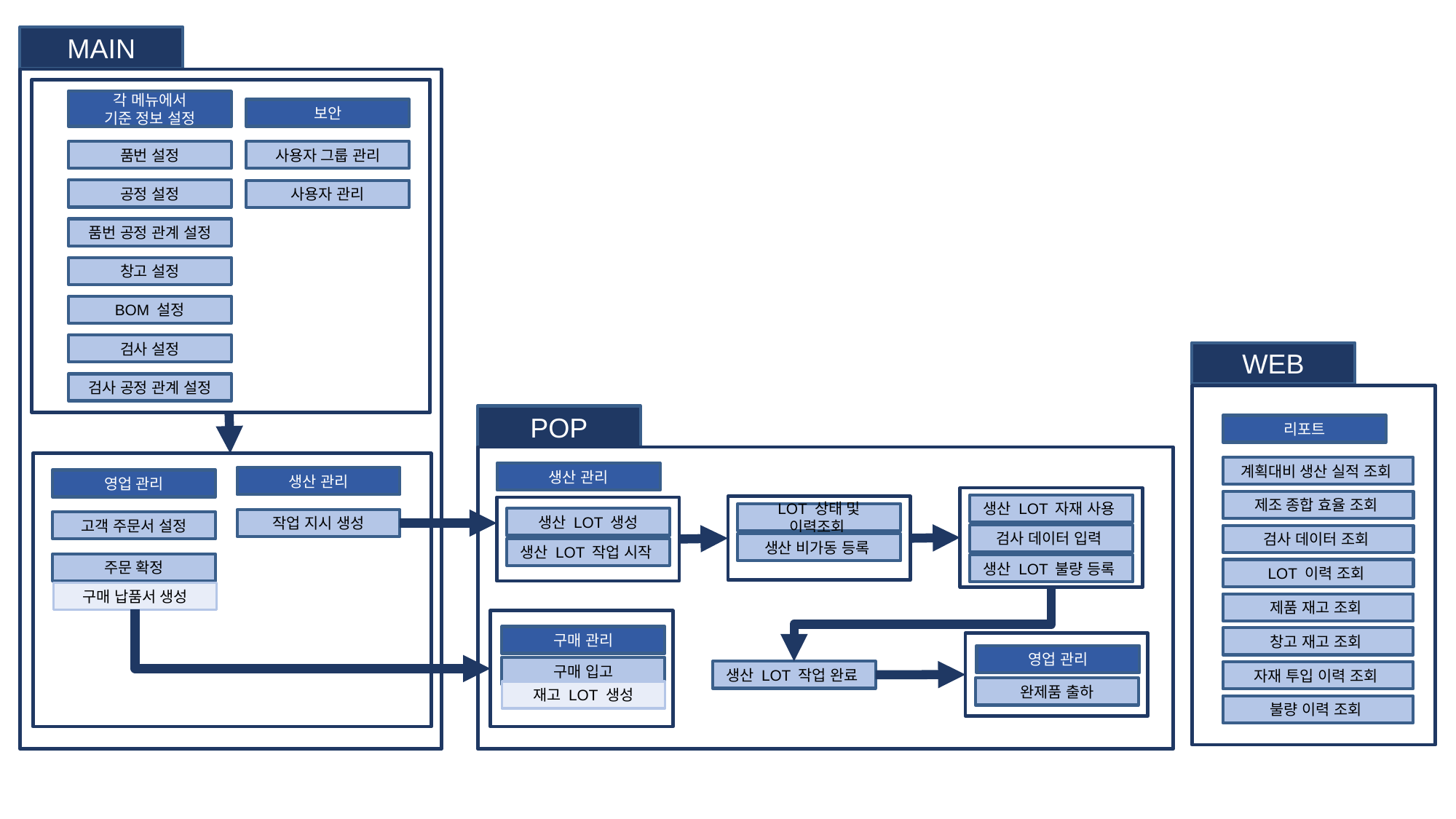

MAIN

각 메뉴에서
기준 정보 설정
보안
품번 설정
사용자 그룹 관리
공정 설정
사용자 관리
품번 공정 관계 설정
창고 설정
BOM 설정
검사 설정
WEB
검사 공정 관계 설정

POP
리포트

계획대비 생산 실적 조회
생산 관리
생산 관리
영업 관리

제조 종합 효율 조회
생산 LOT 자재 사용

LOT 상태 및 이력조회
생산 LOT 생성
작업 지시 생성
고객 주문서 설정
검사 데이터 입력
검사 데이터 조회
생산 비가동 등록
생산 LOT 작업 시작
주문 확정
생산 LOT 불량 등록
LOT 이력 조회
구매 납품서 생성
제품 재고 조회

구매 관리
창고 재고 조회

영업 관리
구매 입고
생산 LOT 작업 완료
자재 투입 이력 조회
완제품 출하
재고 LOT 생성
불량 이력 조회